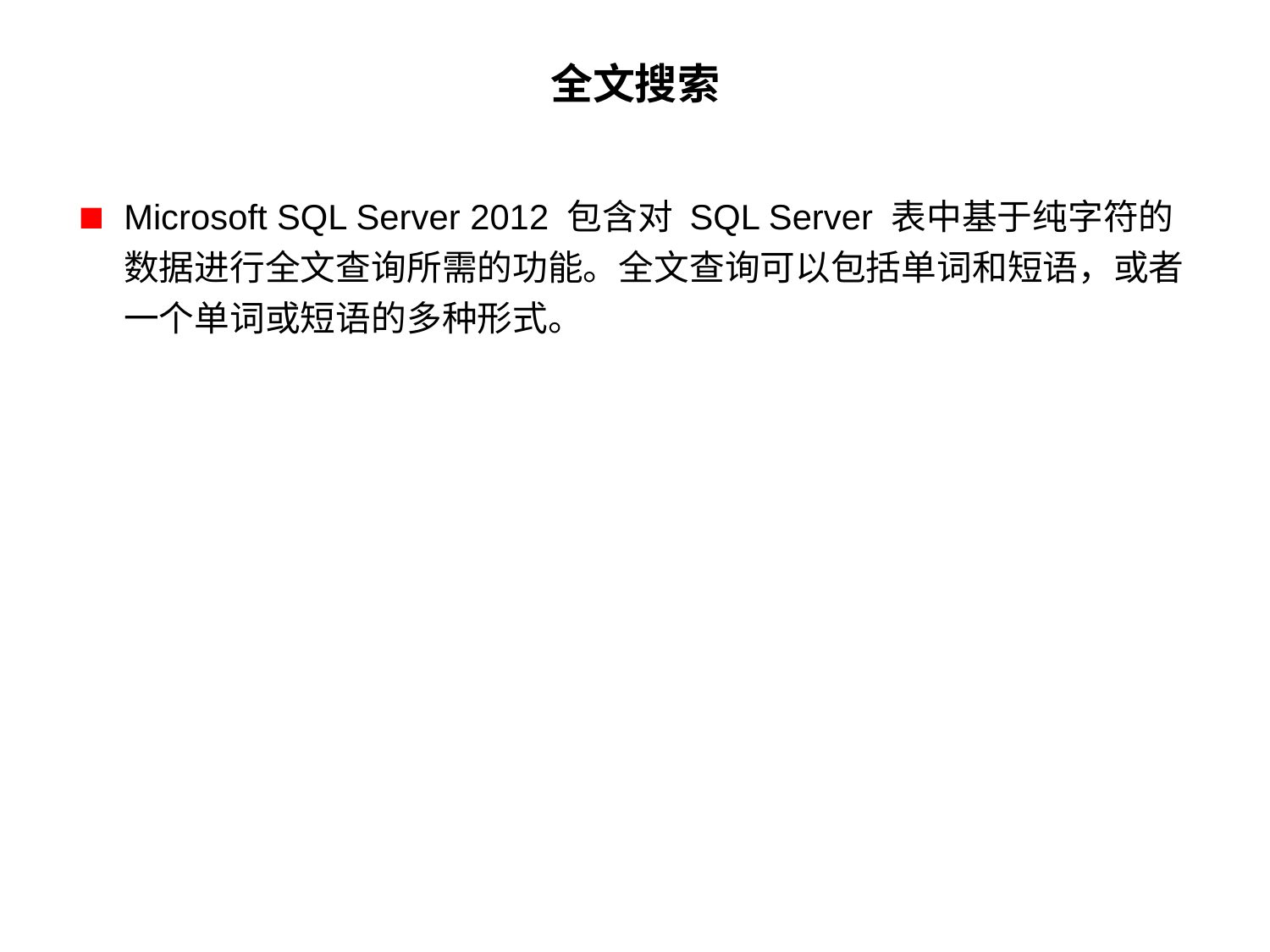

# 全文搜索
Microsoft SQL Server 2012 包含对 SQL Server 表中基于纯字符的数据进行全文查询所需的功能。全文查询可以包括单词和短语，或者一个单词或短语的多种形式。